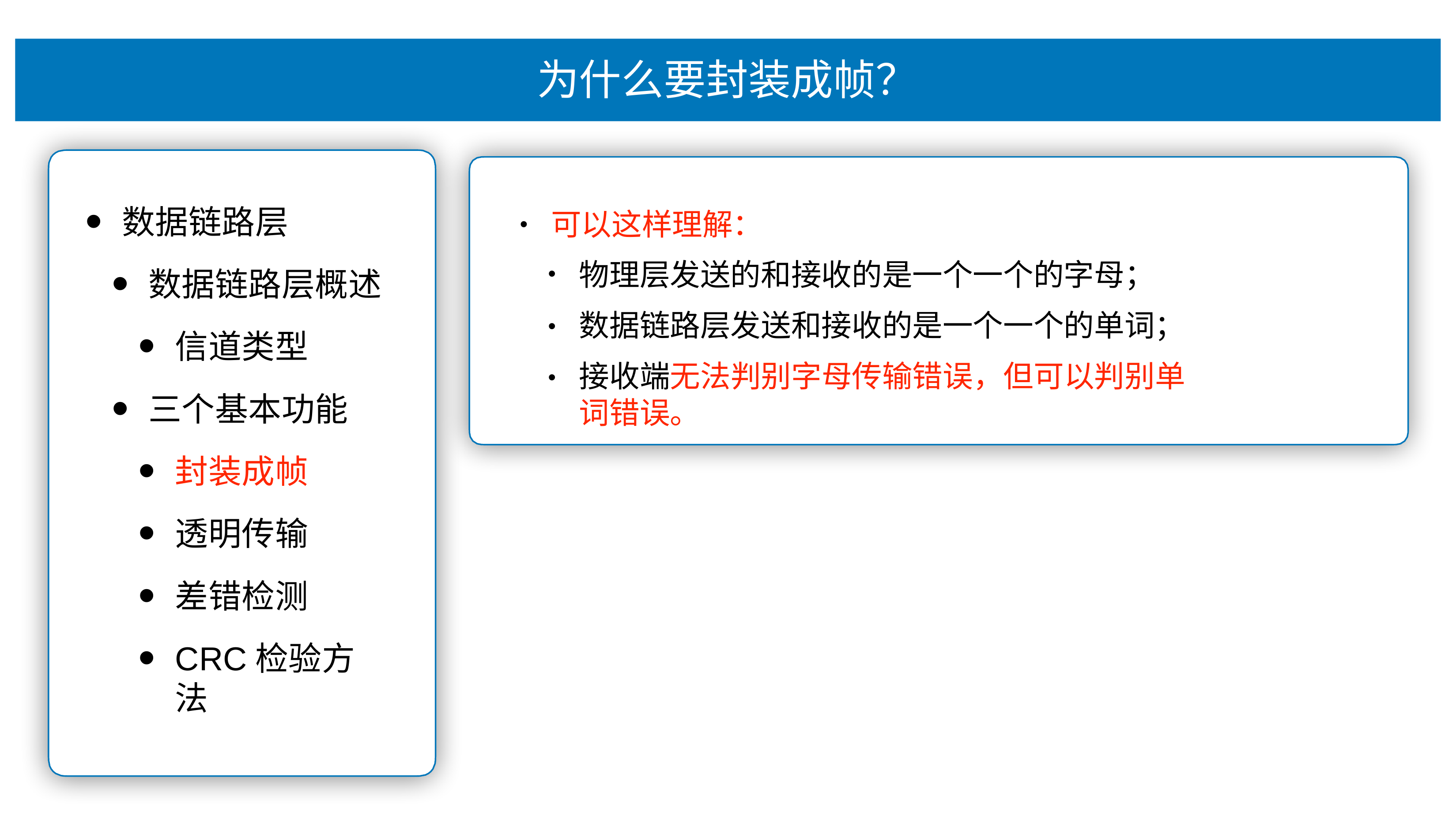

# 为什么要封装成帧？

数据链路层
数据链路层概述
信道类型
三个基本功能
封装成帧
透明传输
差错检测
CRC检验⽅法
可以这样理解：
•
物理层发送的和接收的是⼀个⼀个的字⺟；  数据链路层发送和接收的是⼀个⼀个的单词；
接收端⽆法判别字⺟传输错误，但可以判别单词错误。
•
•